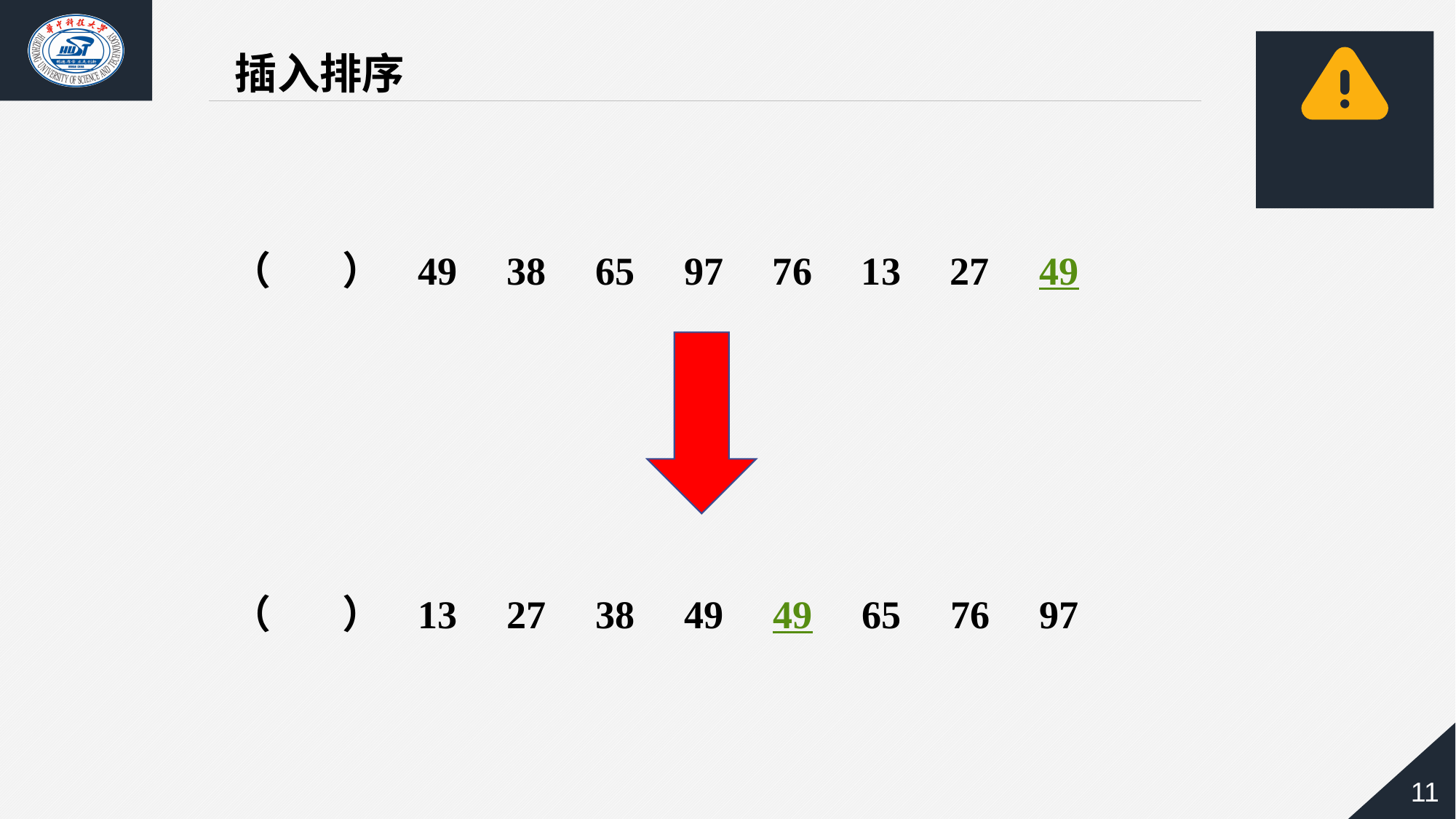

插入排序

（        ）   49     38     65     97     76     13     27     49

（        ）   13     27     38     49     49     65     76     97